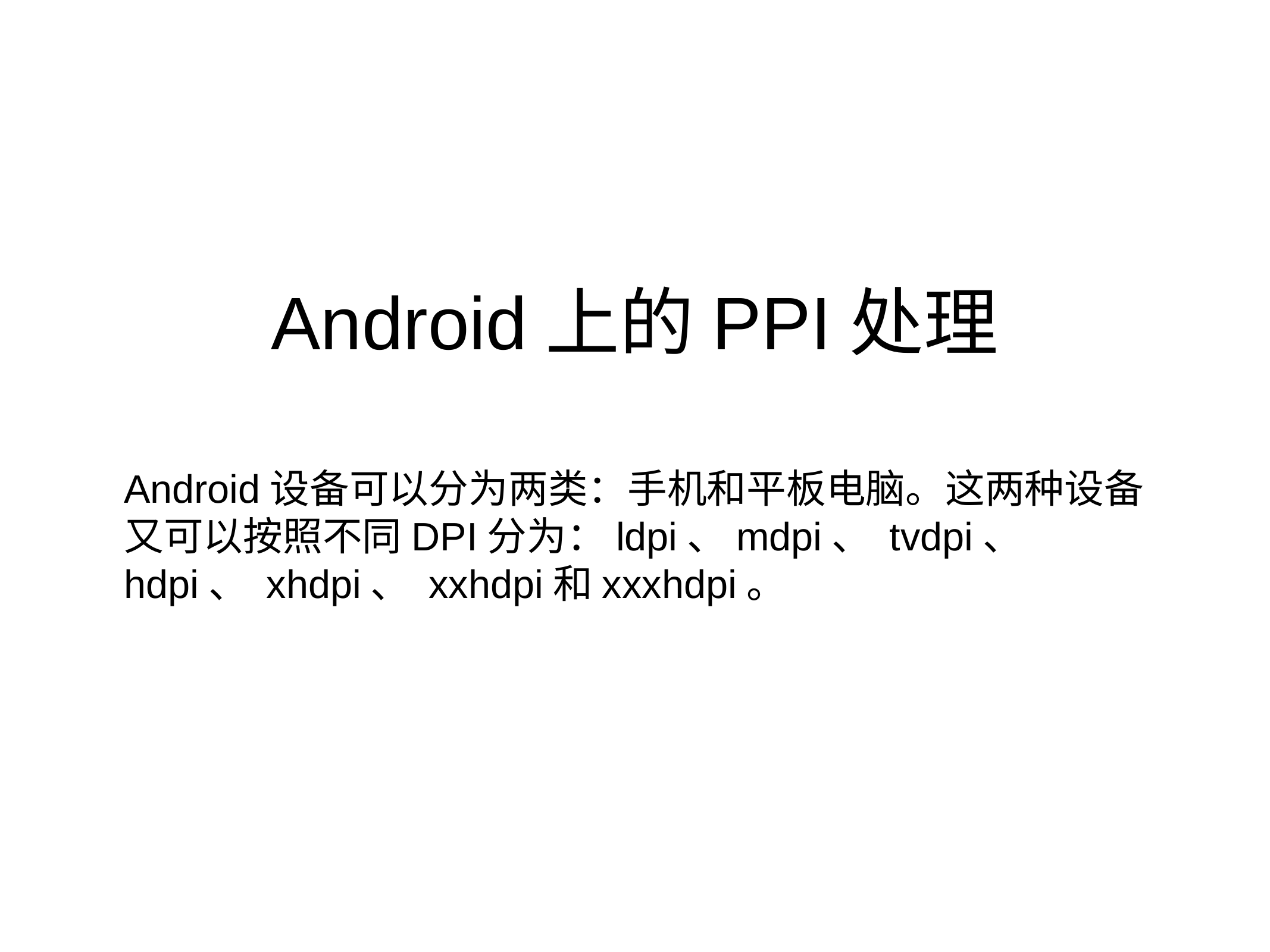

# Android上的PPI处理
Android设备可以分为两类：手机和平板电脑。这两种设备又可以按照不同DPI分为：ldpi、mdpi、 tvdpi、 hdpi、 xhdpi、 xxhdpi和xxxhdpi。